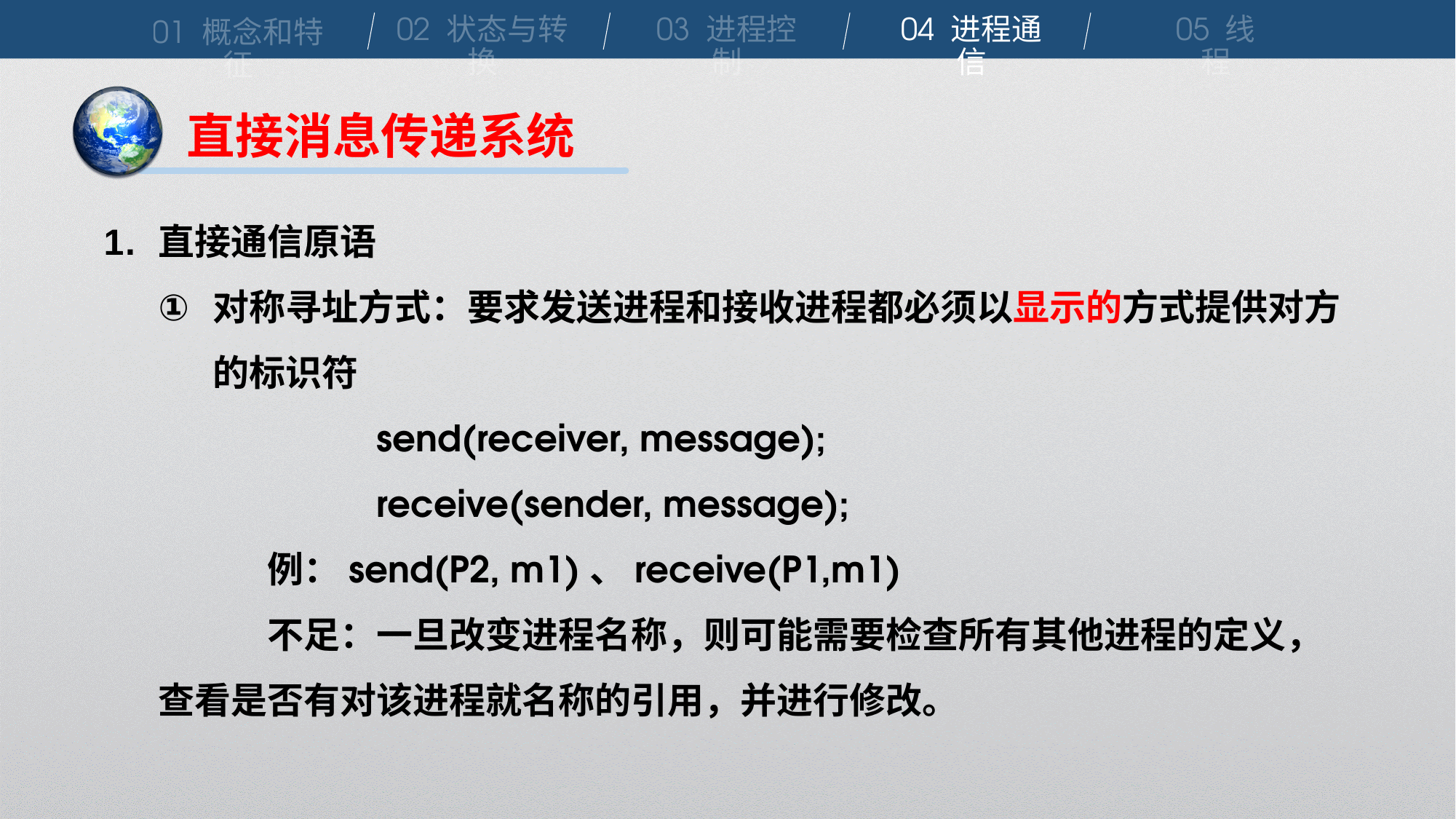

02 状态与转换
03 进程控制
04 进程通信
05 线程
01 概念和特征
直接消息传递系统
直接通信原语
对称寻址方式：要求发送进程和接收进程都必须以显示的方式提供对方的标识符
		send(receiver, message);
		receive(sender, message);
	例：send(P2, m1)、receive(P1,m1)
	不足：一旦改变进程名称，则可能需要检查所有其他进程的定义，查看是否有对该进程就名称的引用，并进行修改。